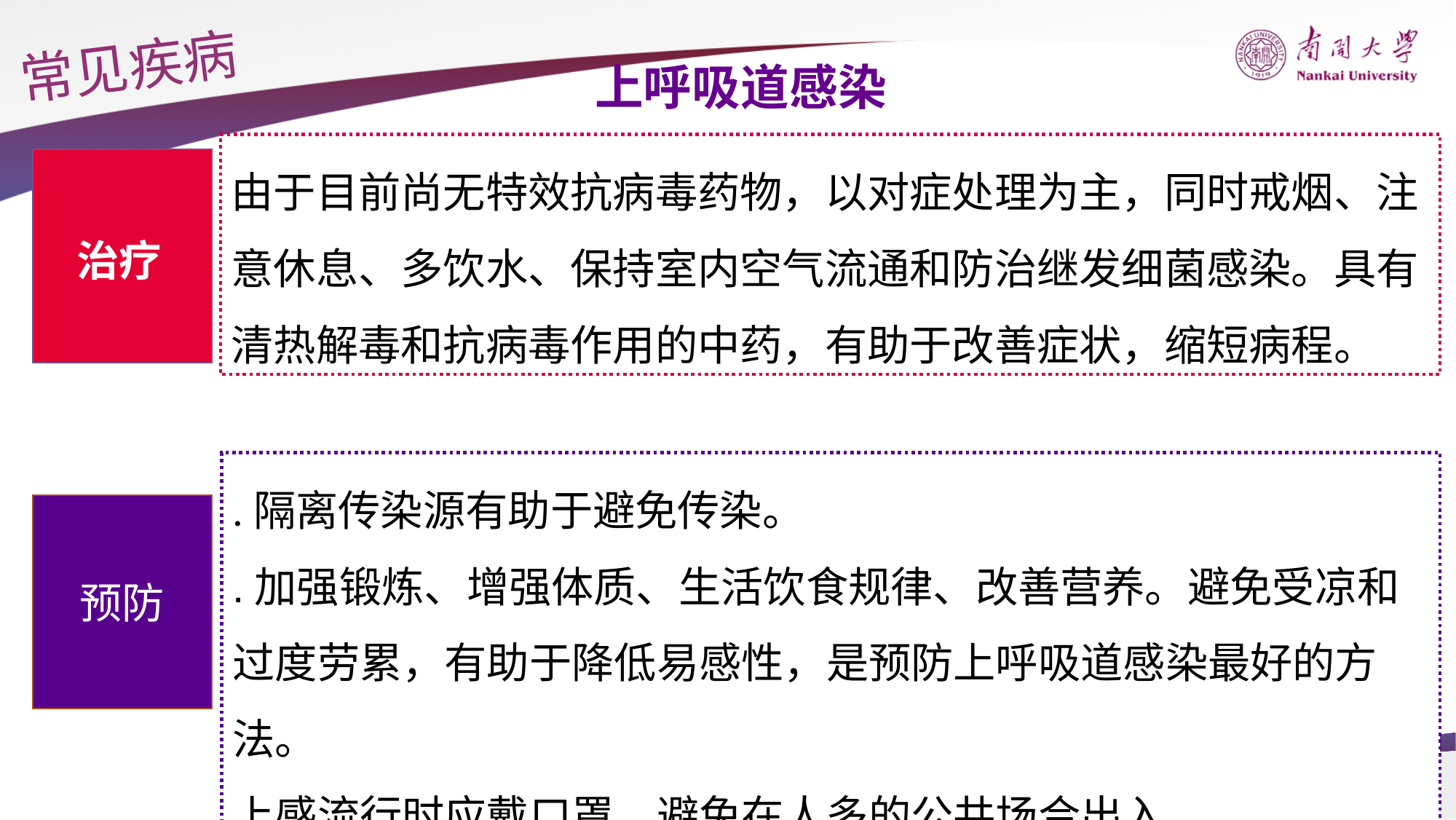

常见疾病
上呼吸道感染
由于目前尚无特效抗病毒药物，以对症处理为主，同时戒烟、注意休息、多饮水、保持室内空气流通和防治继发细菌感染。具有清热解毒和抗病毒作用的中药，有助于改善症状，缩短病程。

治疗
.隔离传染源有助于避免传染。
.加强锻炼、增强体质、生活饮食规律、改善营养。避免受凉和过度劳累，有助于降低易感性，是预防上呼吸道感染最好的方法。
上感流行时应戴口罩，避免在人多的公共场合出入。
预防
29